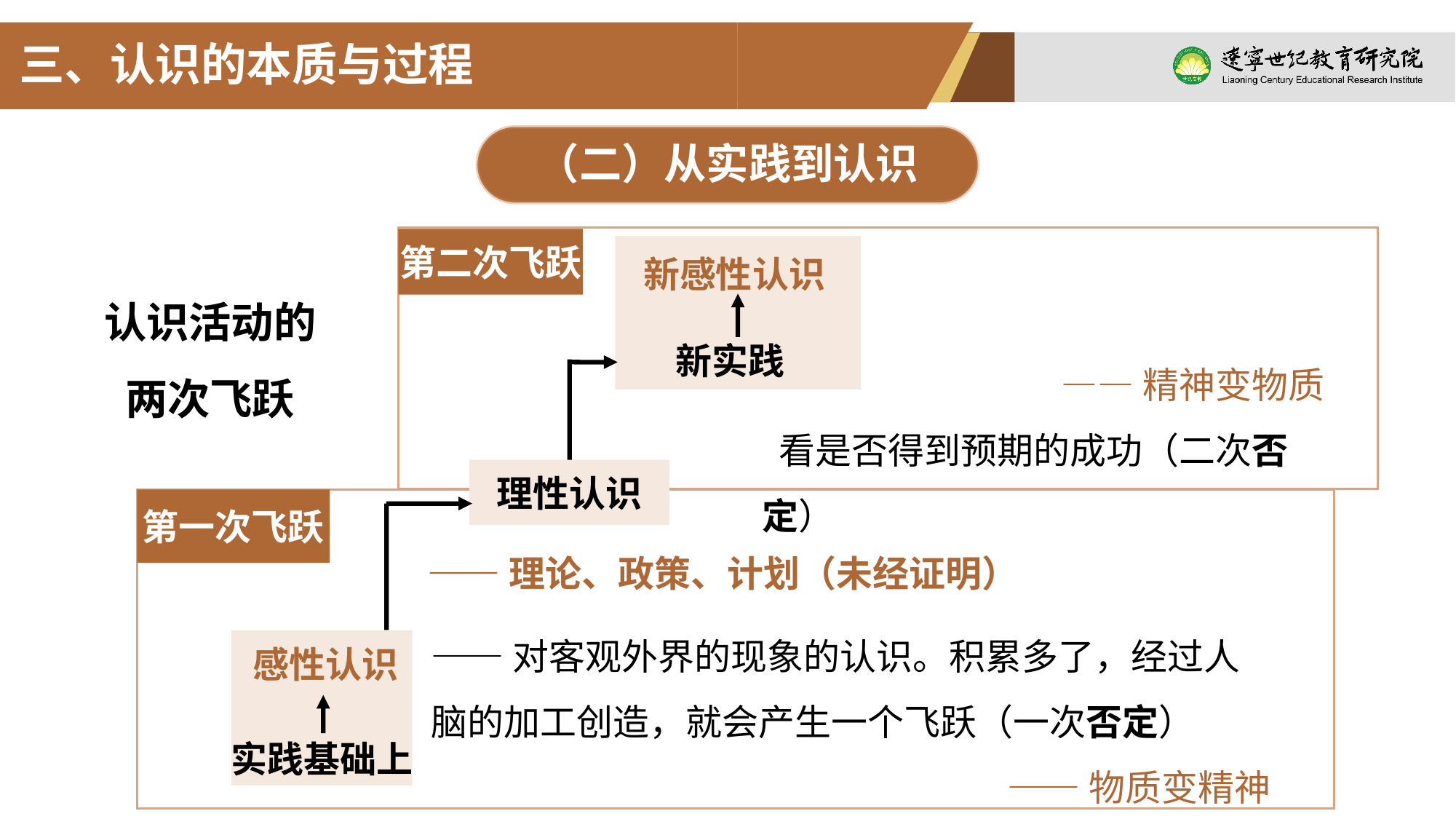

三、认识的本质与过程
（二）从实践到认识

第二次飞跃

新感性认识
认识活动的
两次飞跃

新实践
   ——精神变物质
 看是否得到预期的成功（二次否定）

理性认识

第一次飞跃

——理论、政策、计划（未经证明）
——对客观外界的现象的认识。积累多了，经过人脑的加工创造，就会产生一个飞跃（一次否定）
       ——物质变精神

感性认识

实践基础上